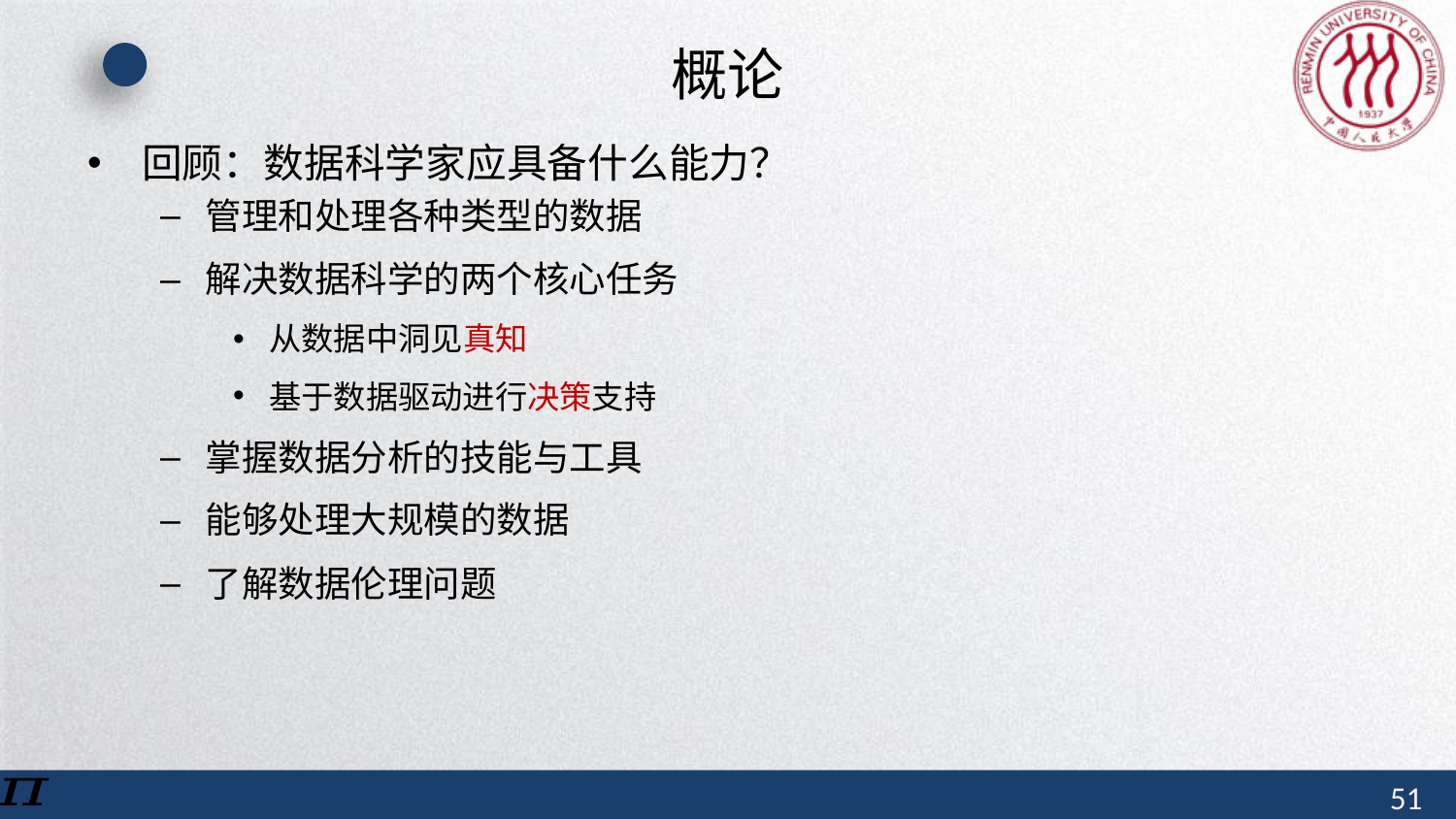

# 概论
回顾：数据科学家应具备什么能力？
管理和处理各种类型的数据
解决数据科学的两个核心任务
从数据中洞见真知
基于数据驱动进行决策支持
掌握数据分析的技能与工具
能够处理大规模的数据
了解数据伦理问题